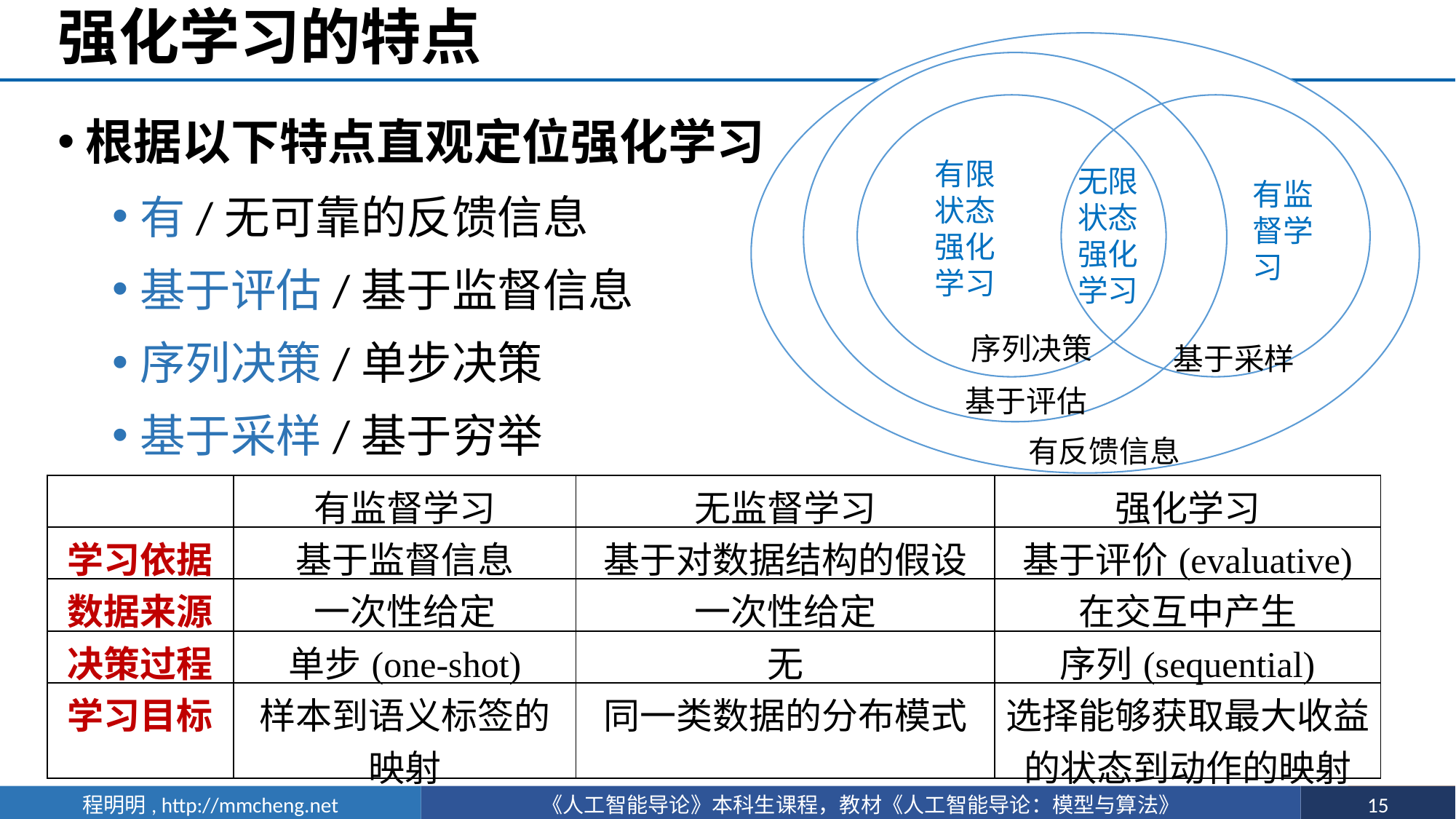

# 强化学习的特点

有限状态强化学习
无限状态强化学习
有监督学习
序列决策
基于采样
基于评估
有反馈信息
根据以下特点直观定位强化学习
有/无可靠的反馈信息
基于评估/基于监督信息
序列决策/单步决策
基于采样/基于穷举

|  | 有监督学习 | 无监督学习 | 强化学习 |
| --- | --- | --- | --- |
| 学习依据 | 基于监督信息 | 基于对数据结构的假设 | 基于评价(evaluative) |
| 数据来源 | 一次性给定 | 一次性给定 | 在交互中产生 |
| 决策过程 | 单步(one-shot) | 无 | 序列(sequential) |
| 学习目标 | 样本到语义标签的映射 | 同一类数据的分布模式 | 选择能够获取最大收益的状态到动作的映射 |